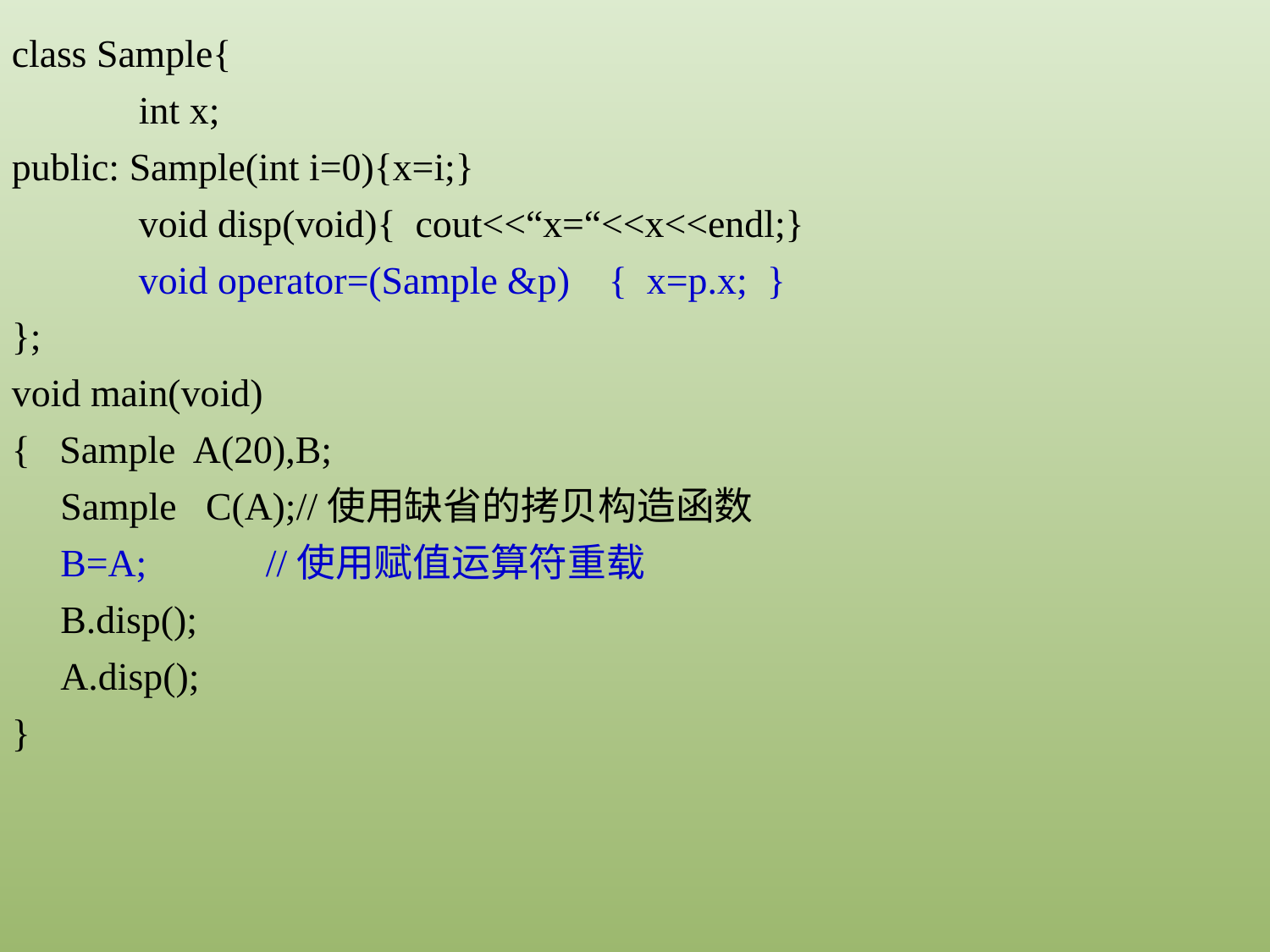

class Sample{
	int x;
public: Sample(int i=0){x=i;}
	void disp(void){  cout<<“x=“<<x<<endl;}
	void operator=(Sample &p)    {  x=p.x;  }
};
void main(void)
{   Sample  A(20),B;
     Sample   C(A);//使用缺省的拷贝构造函数
     B=A;	//使用赋值运算符重载
     B.disp();
     A.disp();
}
876